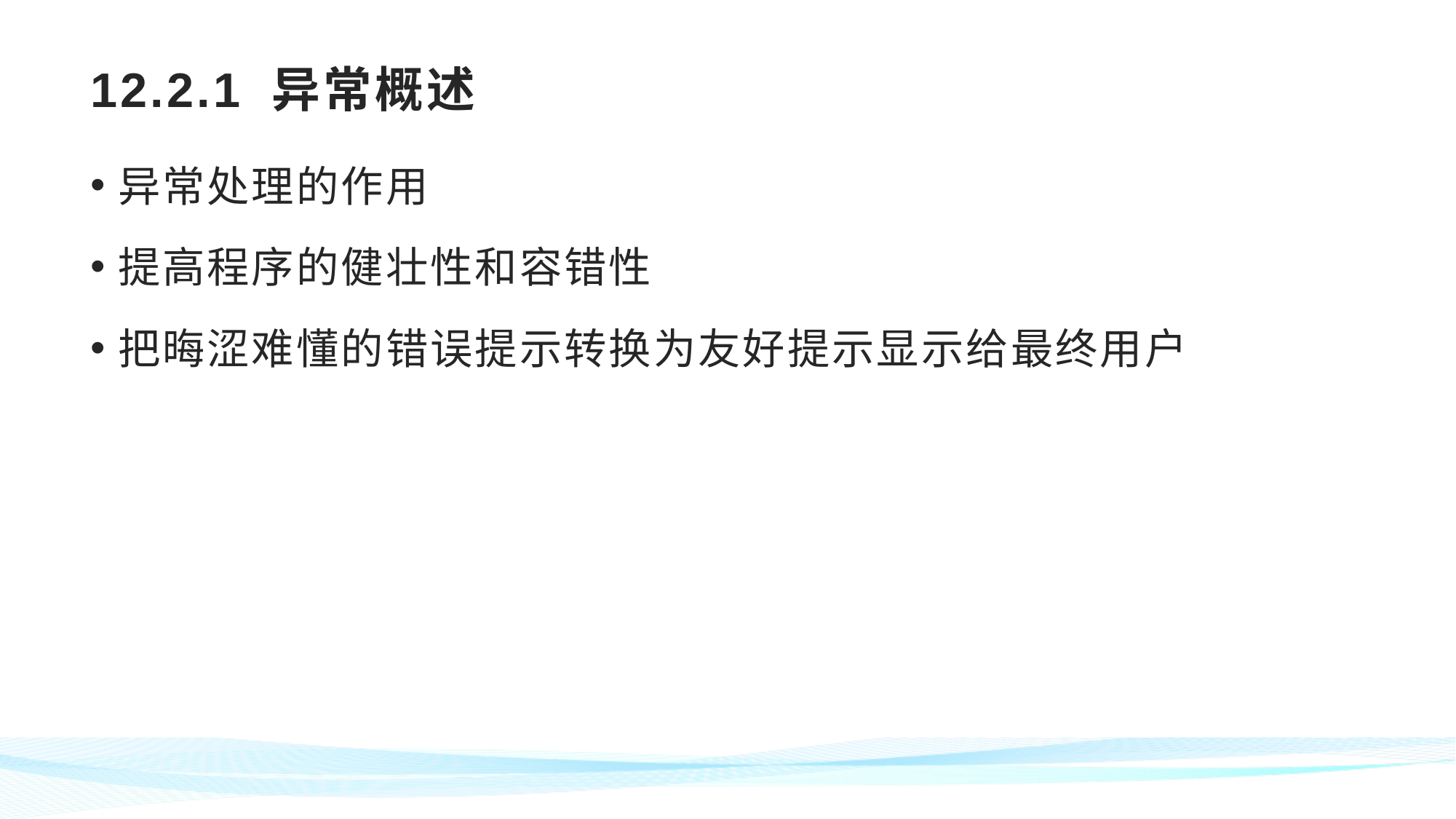

# 12.2.1 异常概述
异常处理的作用
提高程序的健壮性和容错性
把晦涩难懂的错误提示转换为友好提示显示给最终用户